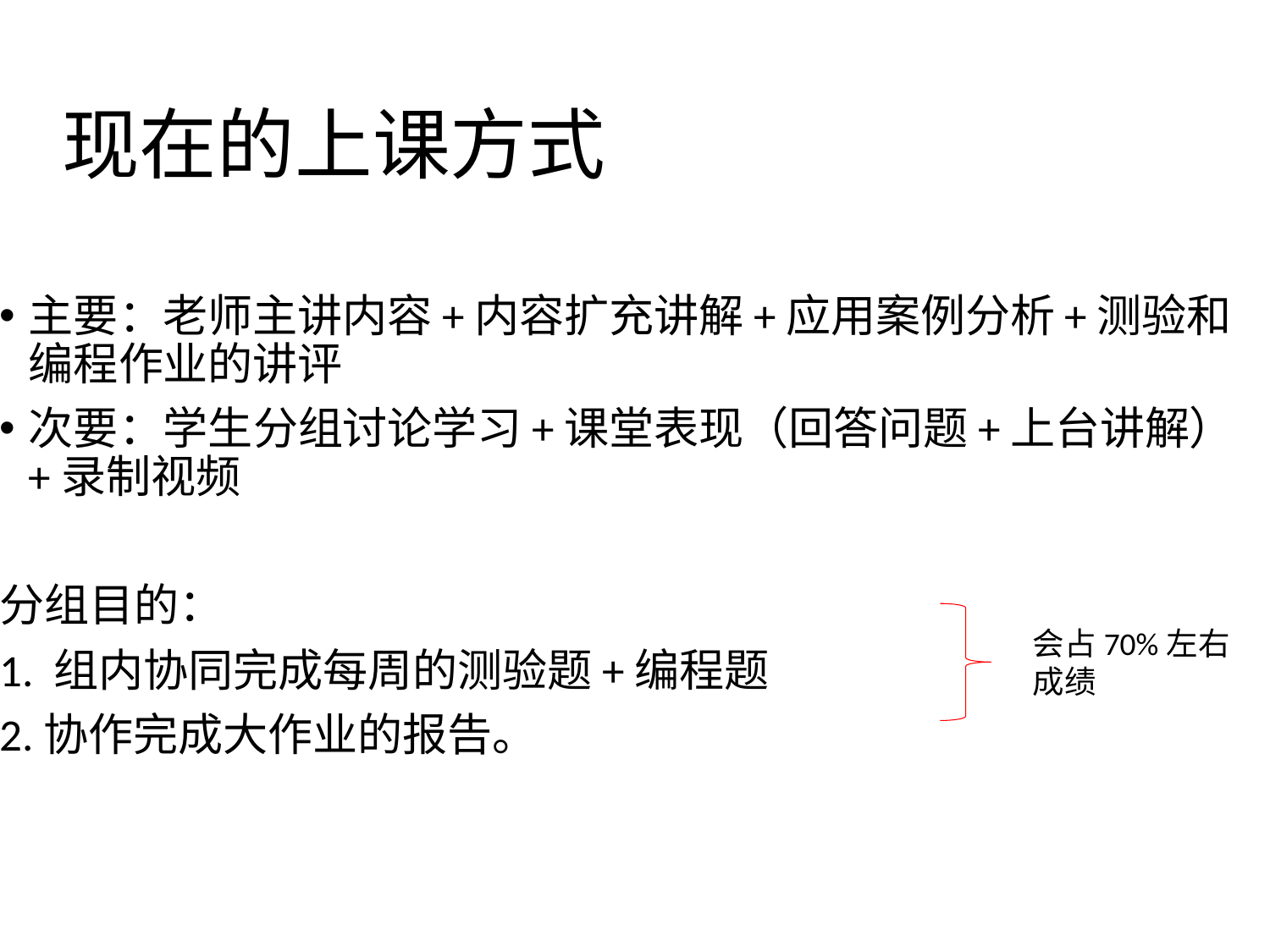

# 现在的上课方式
主要：老师主讲内容+内容扩充讲解+应用案例分析+测验和编程作业的讲评
次要：学生分组讨论学习+课堂表现（回答问题+上台讲解）+录制视频

分组目的：
1. 组内协同完成每周的测验题+编程题
2.协作完成大作业的报告。

会占70%左右成绩